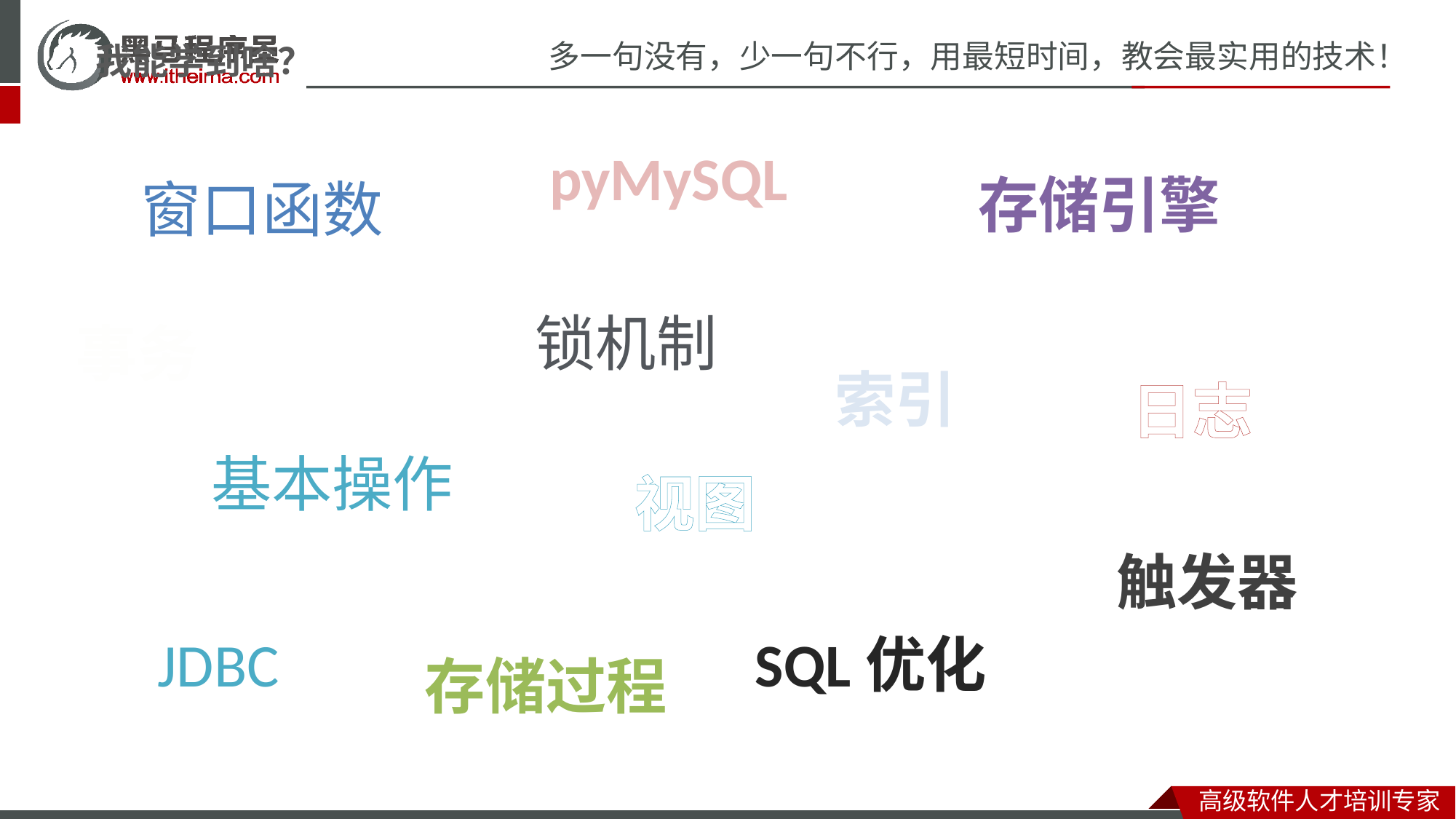

# 我能学到啥？
pyMySQL
存储引擎
窗口函数
锁机制
事务
索引
日志
基本操作
视图
触发器
JDBC
SQL优化
存储过程